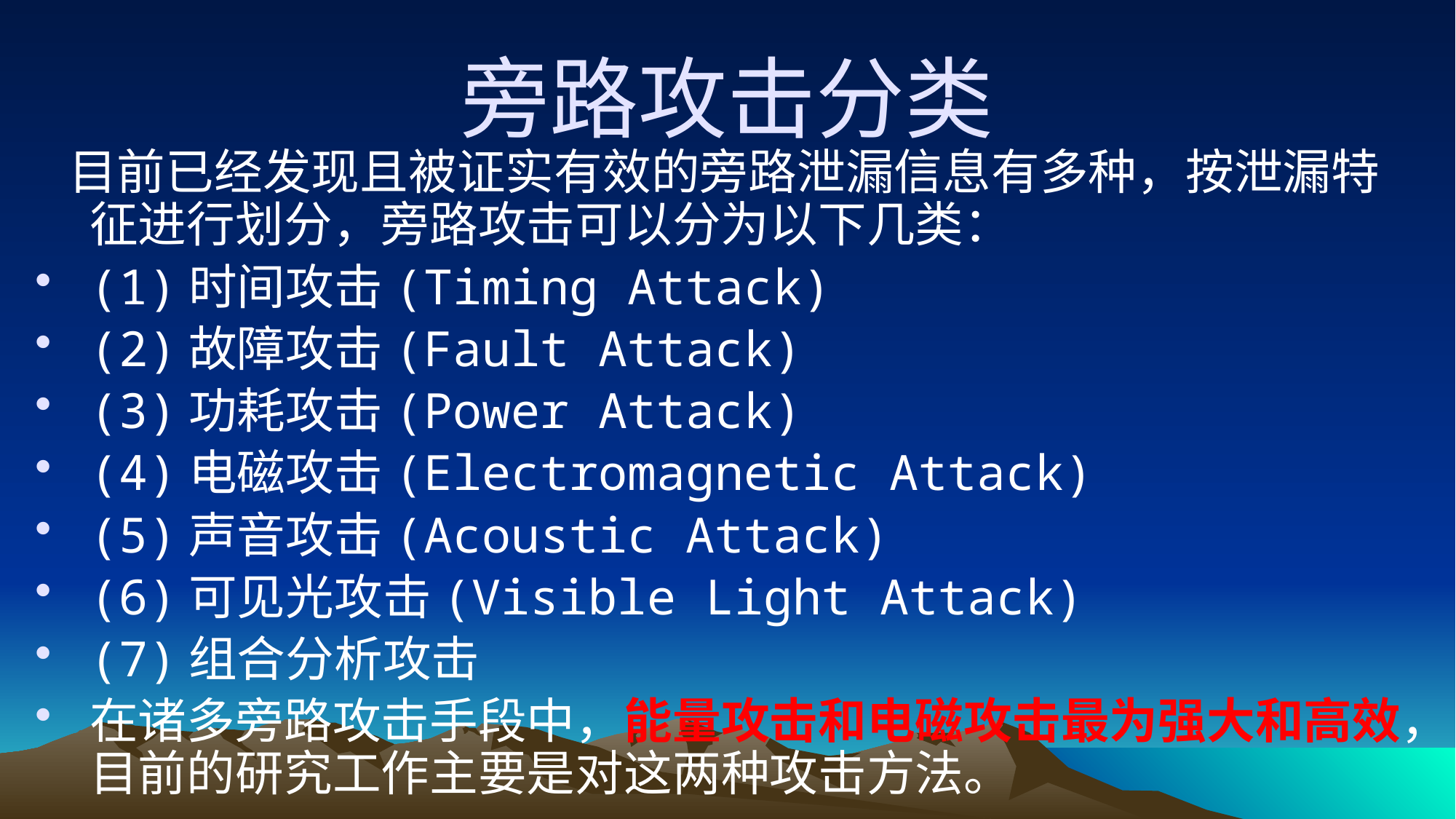

# 旁路攻击分类
  目前已经发现且被证实有效的旁路泄漏信息有多种，按泄漏特征进行划分，旁路攻击可以分为以下几类：
(1)时间攻击(Timing Attack)
(2)故障攻击(Fault Attack)
(3)功耗攻击(Power Attack)
(4)电磁攻击(Electromagnetic Attack)
(5)声音攻击(Acoustic Attack)
(6)可见光攻击(Visible Light Attack)
(7)组合分析攻击
在诸多旁路攻击手段中，能量攻击和电磁攻击最为强大和高效，目前的研究工作主要是对这两种攻击方法。